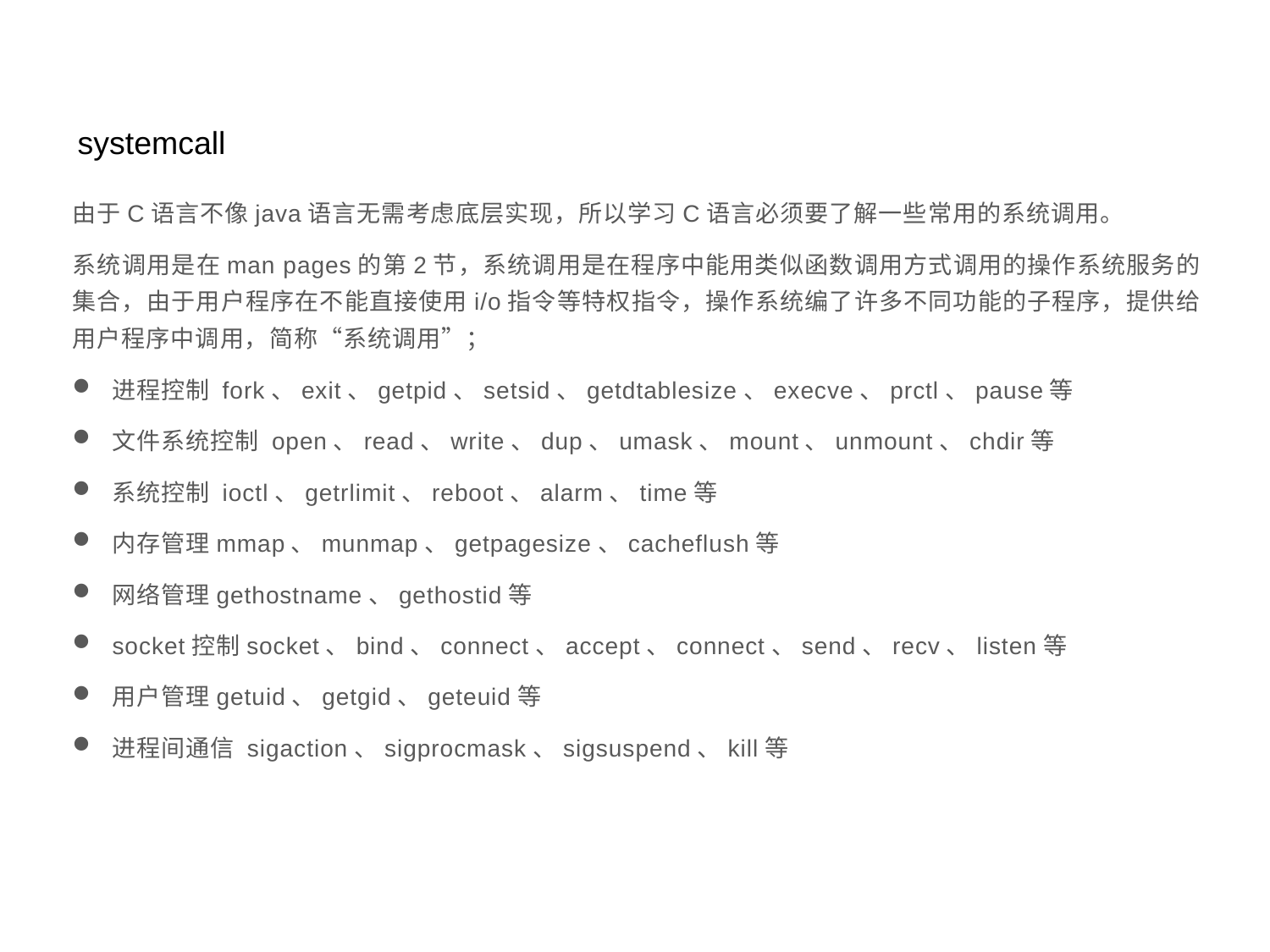

systemcall
由于C语言不像java语言无需考虑底层实现，所以学习C语言必须要了解一些常用的系统调用。
系统调用是在man pages的第2节，系统调用是在程序中能用类似函数调用方式调用的操作系统服务的集合，由于用户程序在不能直接使用i/o指令等特权指令，操作系统编了许多不同功能的子程序，提供给用户程序中调用，简称“系统调用”；
进程控制 fork、exit、getpid、setsid、getdtablesize、execve、prctl、pause等
文件系统控制 open、read、write、dup、umask、mount、unmount、chdir等
系统控制 ioctl、getrlimit、reboot、alarm、time等
内存管理mmap、munmap、getpagesize、cacheflush等
网络管理gethostname、gethostid等
socket控制socket、bind、connect、accept、connect、send、recv、listen等
用户管理getuid、getgid、geteuid等
进程间通信 sigaction、sigprocmask、sigsuspend、kill等